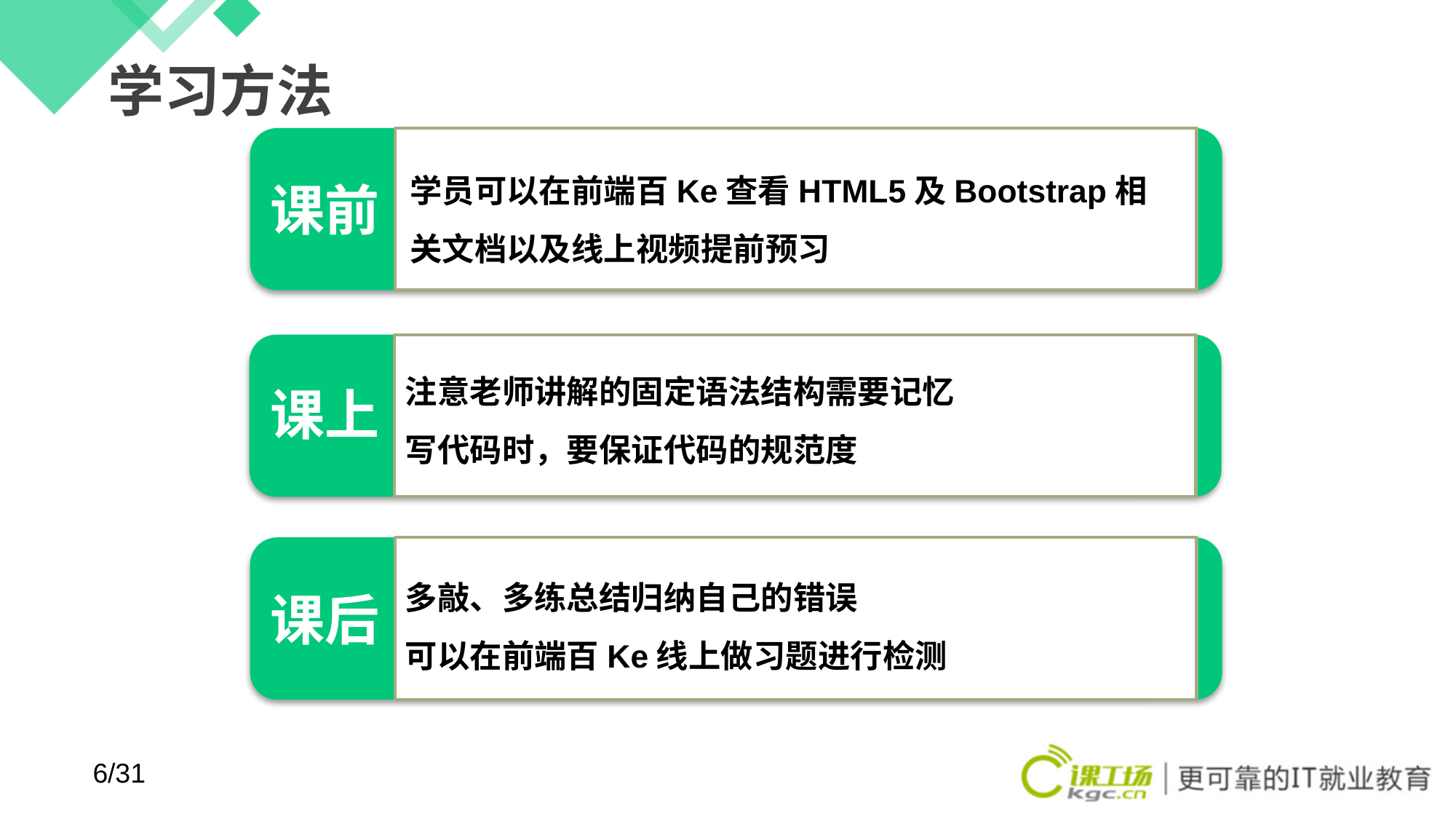

# 学习方法

学员可以在前端百Ke查看HTML5及Bootstrap相关文档以及线上视频提前预习
课前

注意老师讲解的固定语法结构需要记忆
写代码时，要保证代码的规范度

课上

多敲、多练总结归纳自己的错误
可以在前端百Ke线上做习题进行检测
课后